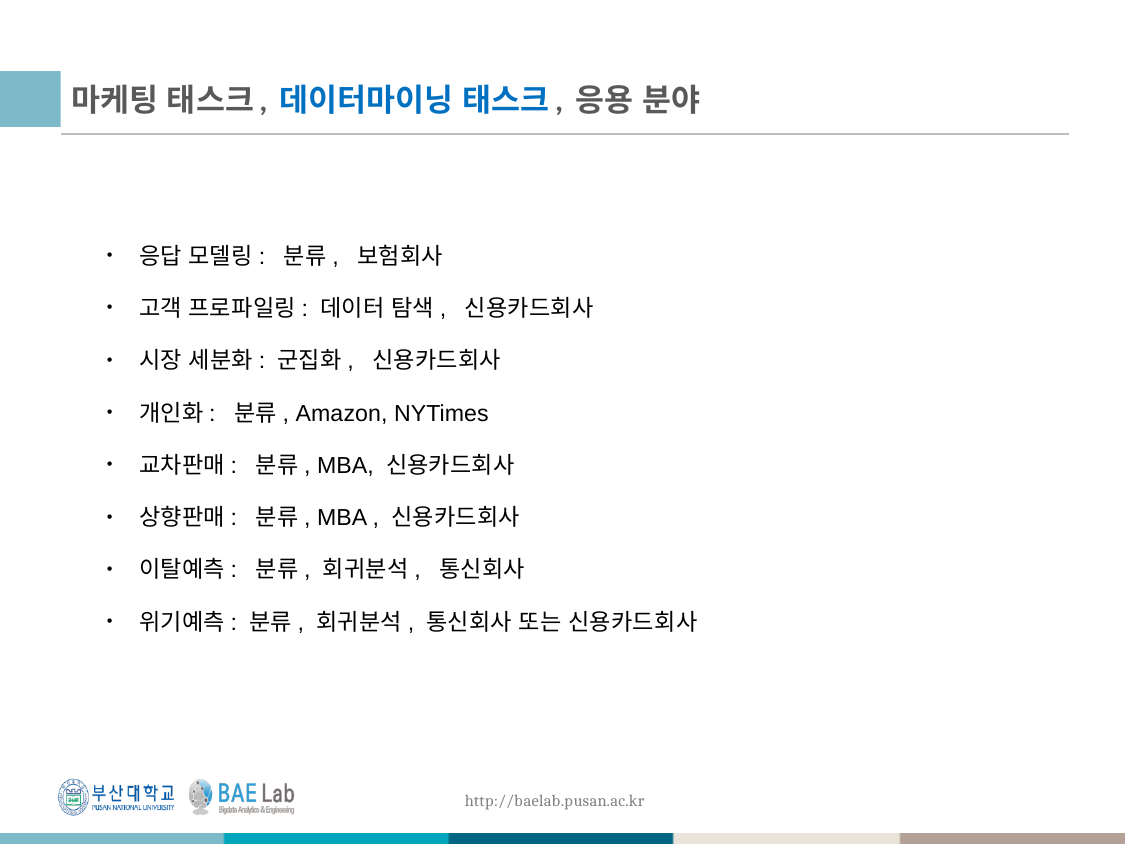

# 마케팅 태스크, 데이터마이닝 태스크, 응용 분야

 응답 모델링:  분류,  보험회사
 고객 프로파일링: 데이터 탐색,  신용카드회사
 시장 세분화: 군집화,  신용카드회사
 개인화:  분류, Amazon, NYTimes
 교차판매:  분류, MBA, 신용카드회사
 상향판매:  분류, MBA , 신용카드회사
 이탈예측:  분류, 회귀분석,  통신회사
 위기예측: 분류, 회귀분석, 통신회사 또는 신용카드회사